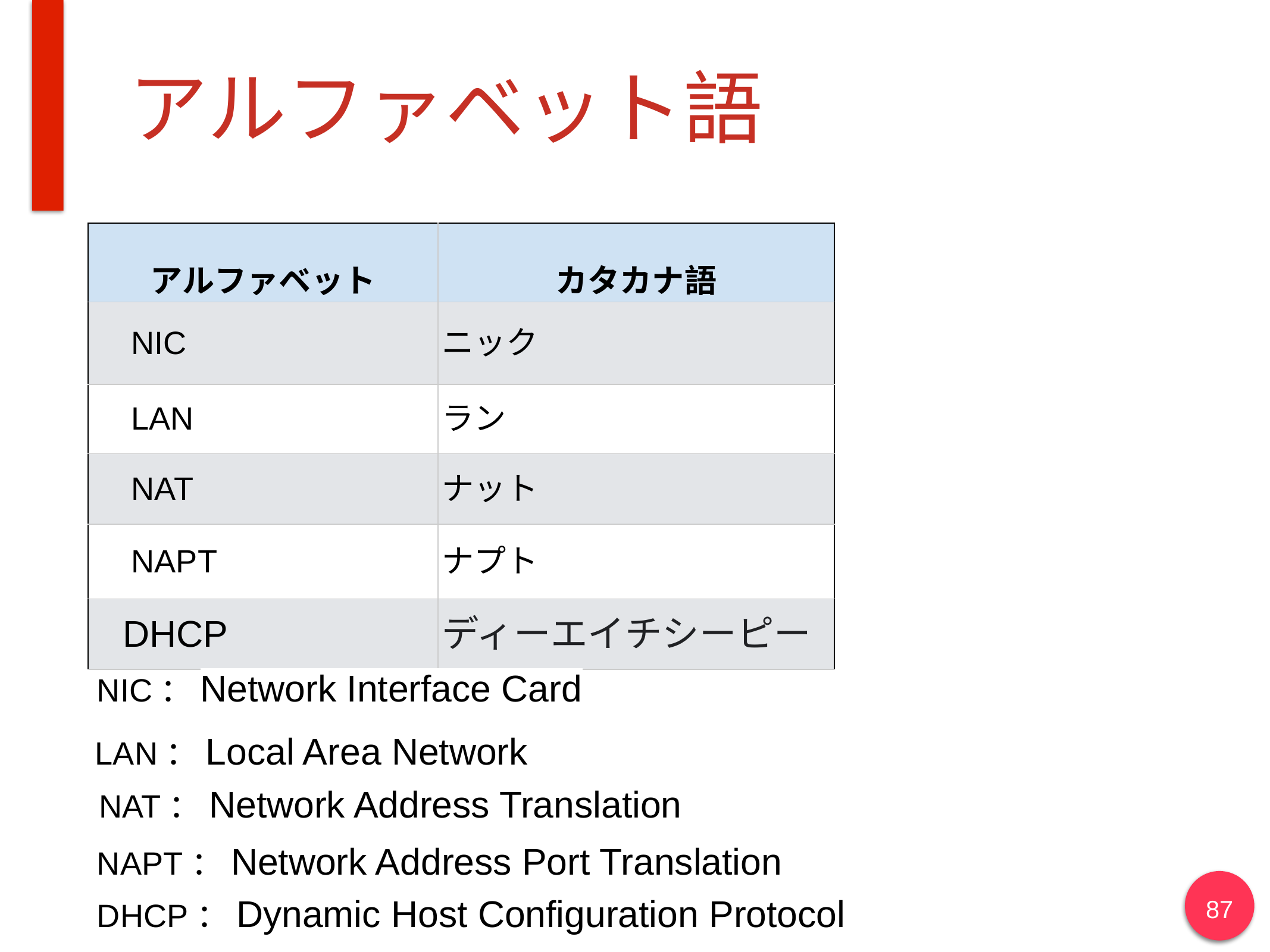

# アルファベット語
| アルファベット | カタカナ語 |
| --- | --- |
| NIC | ニック |
| LAN | ラン |
| NAT | ナット |
| NAPT | ナプト |
| DHCP | ディーエイチシーピー |
NIC：Network Interface Card
LAN：Local Area Network
NAT：Network Address Translation
NAPT：Network Address Port Translation
DHCP：Dynamic Host Configuration Protocol
87